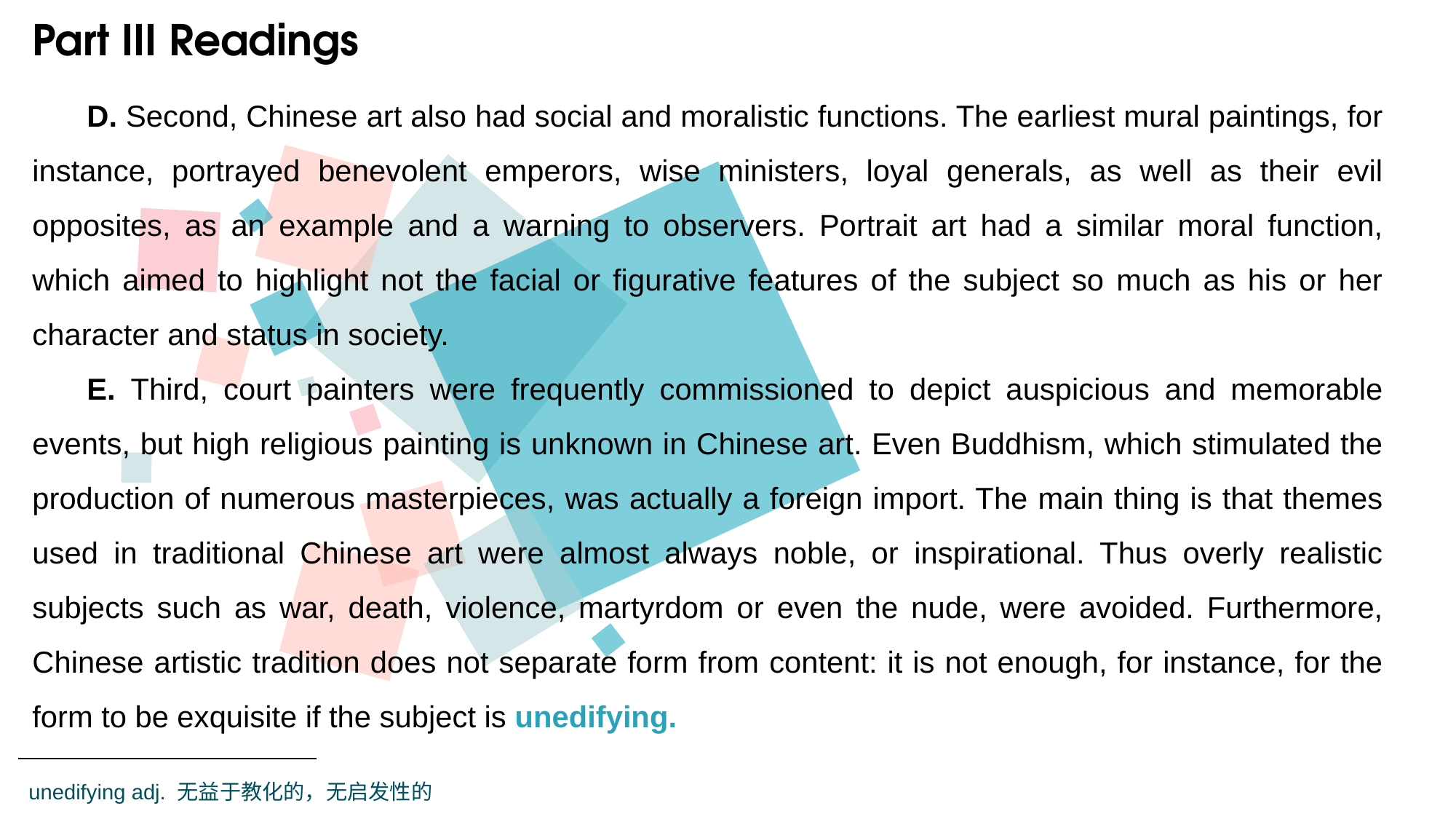

Part III Readings
D. Second, Chinese art also had social and moralistic functions. The earliest mural paintings, for instance, portrayed benevolent emperors, wise ministers, loyal generals, as well as their evil opposites, as an example and a warning to observers. Portrait art had a similar moral function, which aimed to highlight not the facial or figurative features of the subject so much as his or her character and status in society.
E. Third, court painters were frequently commissioned to depict auspicious and memorable events, but high religious painting is unknown in Chinese art. Even Buddhism, which stimulated the production of numerous masterpieces, was actually a foreign import. The main thing is that themes used in traditional Chinese art were almost always noble, or inspirational. Thus overly realistic subjects such as war, death, violence, martyrdom or even the nude, were avoided. Furthermore, Chinese artistic tradition does not separate form from content: it is not enough, for instance, for the form to be exquisite if the subject is unedifying.
unedifying adj. 无益于教化的，无启发性的